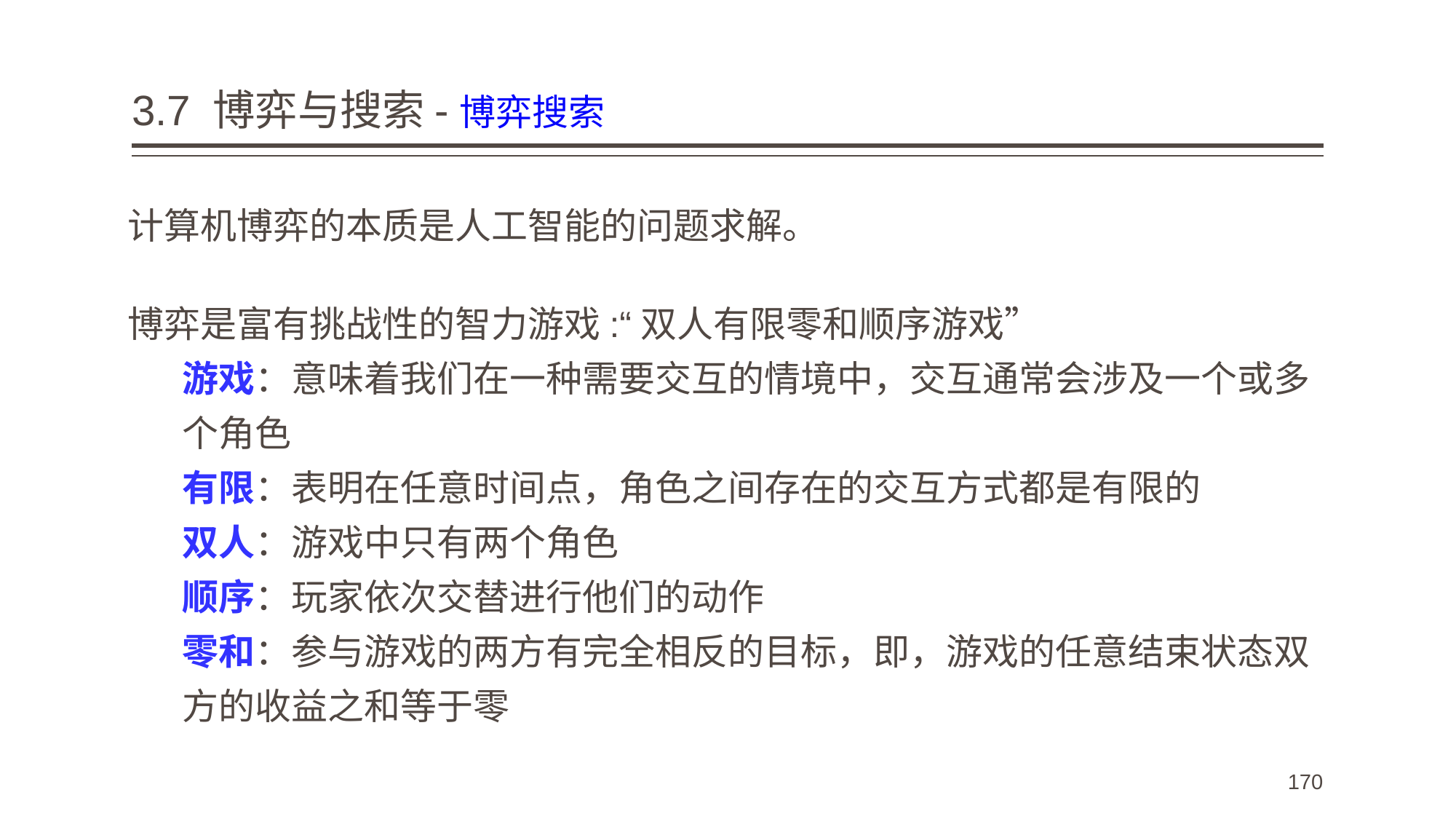

# 3.7 博弈与搜索-博弈搜索
计算机博弈的本质是人工智能的问题求解。

博弈是富有挑战性的智力游戏:“双人有限零和顺序游戏”
游戏：意味着我们在一种需要交互的情境中，交互通常会涉及一个或多个角色
有限：表明在任意时间点，角色之间存在的交互方式都是有限的
双人：游戏中只有两个角色
顺序：玩家依次交替进行他们的动作
零和：参与游戏的两方有完全相反的目标，即，游戏的任意结束状态双方的收益之和等于零
170